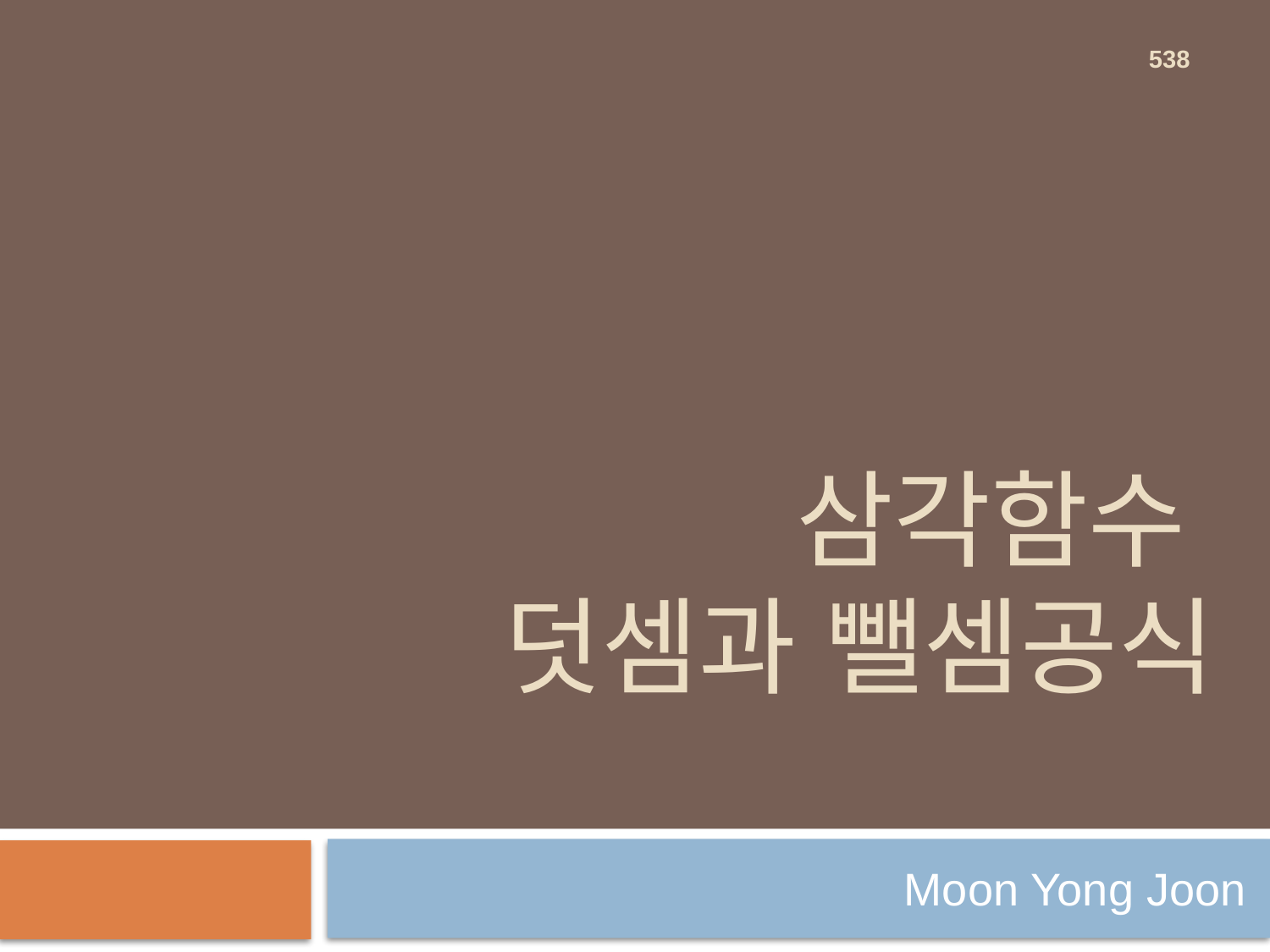

538
# 삼각함수 덧셈과 뺄셈공식
Moon Yong Joon